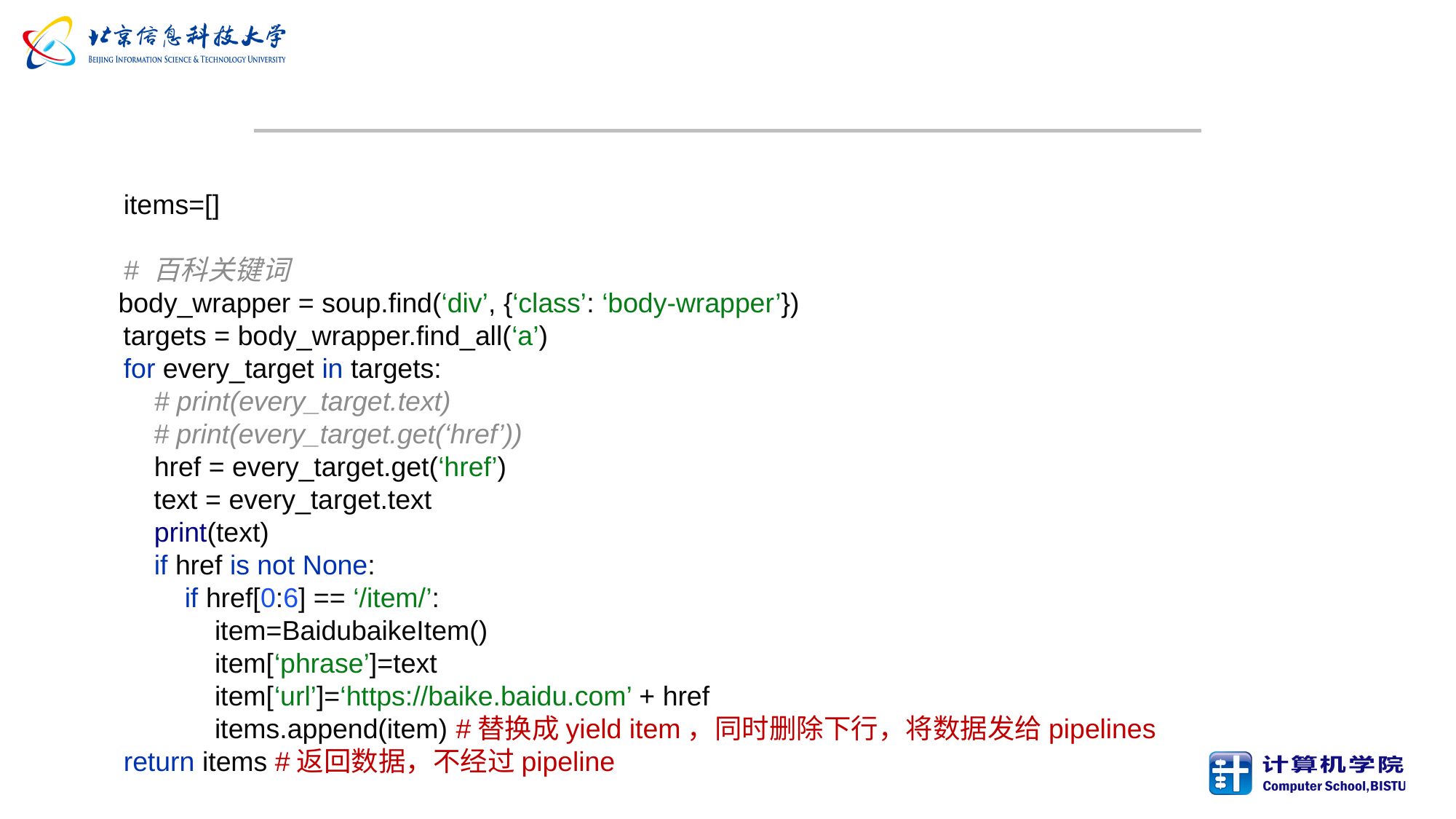

#
        items=[]
        # 百科关键词
        body_wrapper = soup.find(‘div’, {‘class’: ‘body-wrapper’})
        targets = body_wrapper.find_all(‘a’)
        for every_target in targets:
            # print(every_target.text)
            # print(every_target.get(‘href’))
            href = every_target.get(‘href’)
            text = every_target.text
            print(text)
            if href is not None:
                if href[0:6] == ‘/item/’:
                    item=BaidubaikeItem()
                    item[‘phrase’]=text
                    item[‘url’]=‘https://baike.baidu.com’ + href
                    items.append(item) #替换成yield item，同时删除下行，将数据发给pipelines
        return items #返回数据，不经过pipeline